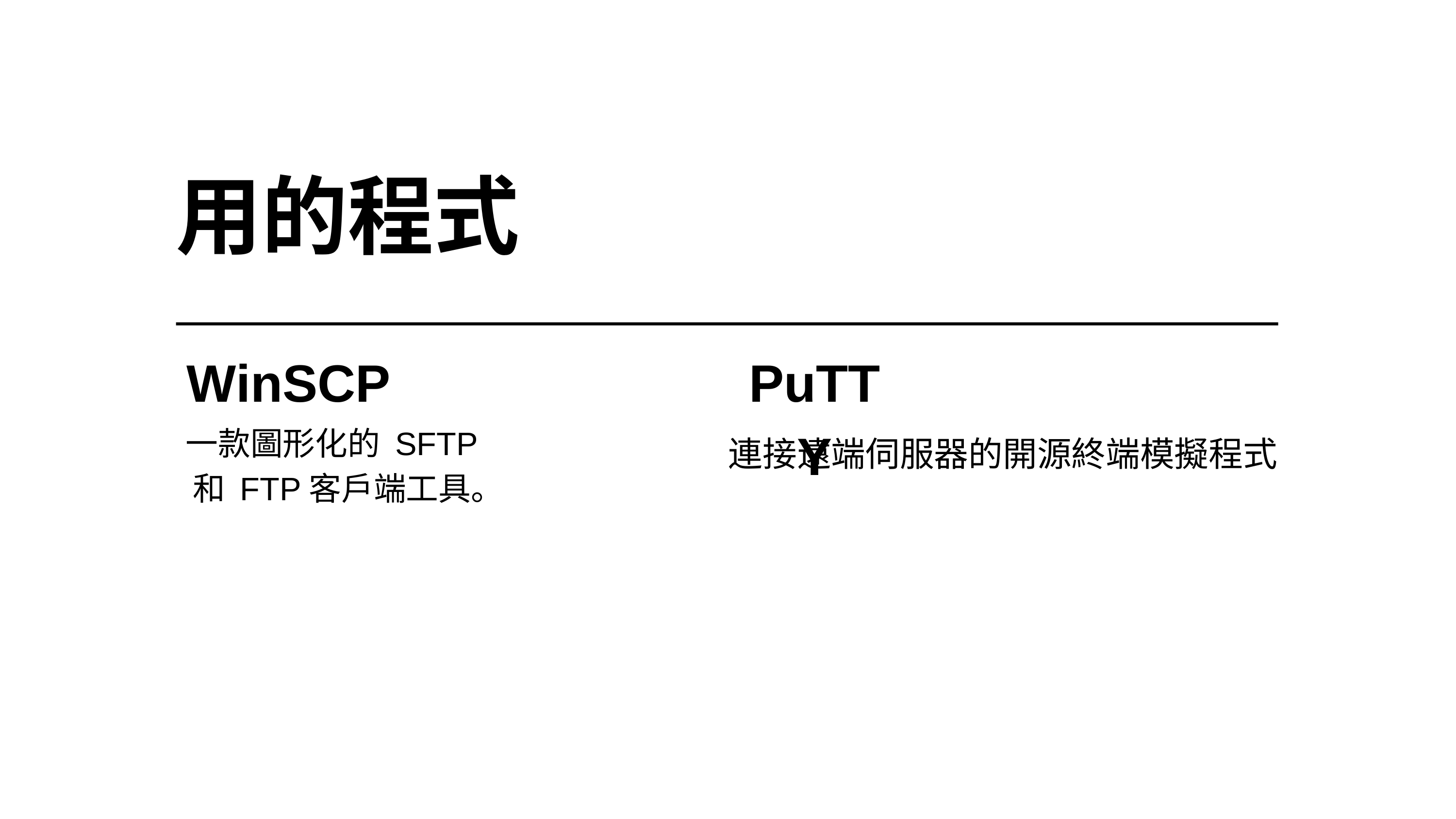

用的程式

WinSCP
PuTTY
一款圖形化的 SFTP
和 FTP客戶端工具。
連接遠端伺服器的開源終端模擬程式